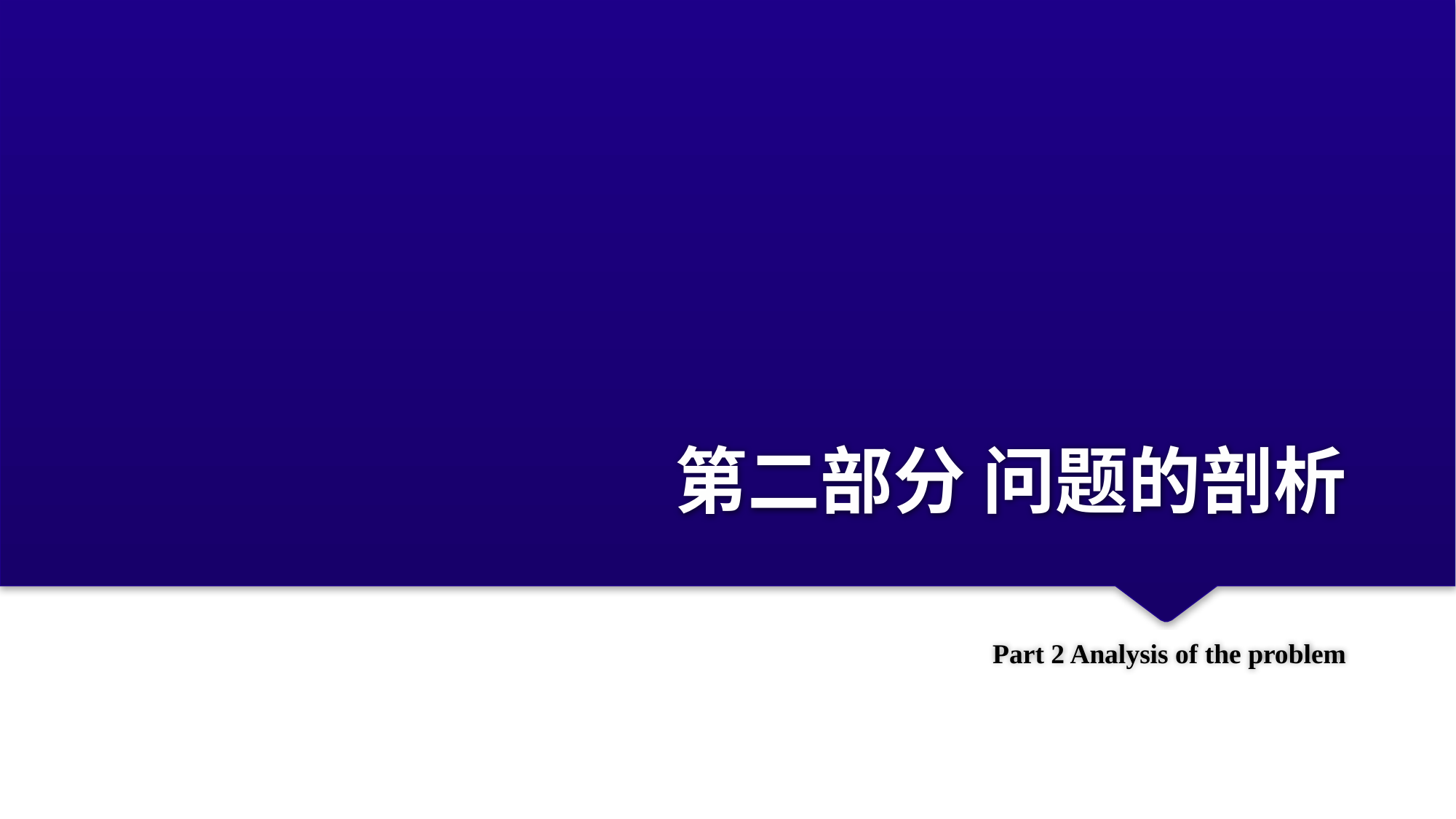

# 第二部分 问题的剖析
Part 2 Analysis of the problem